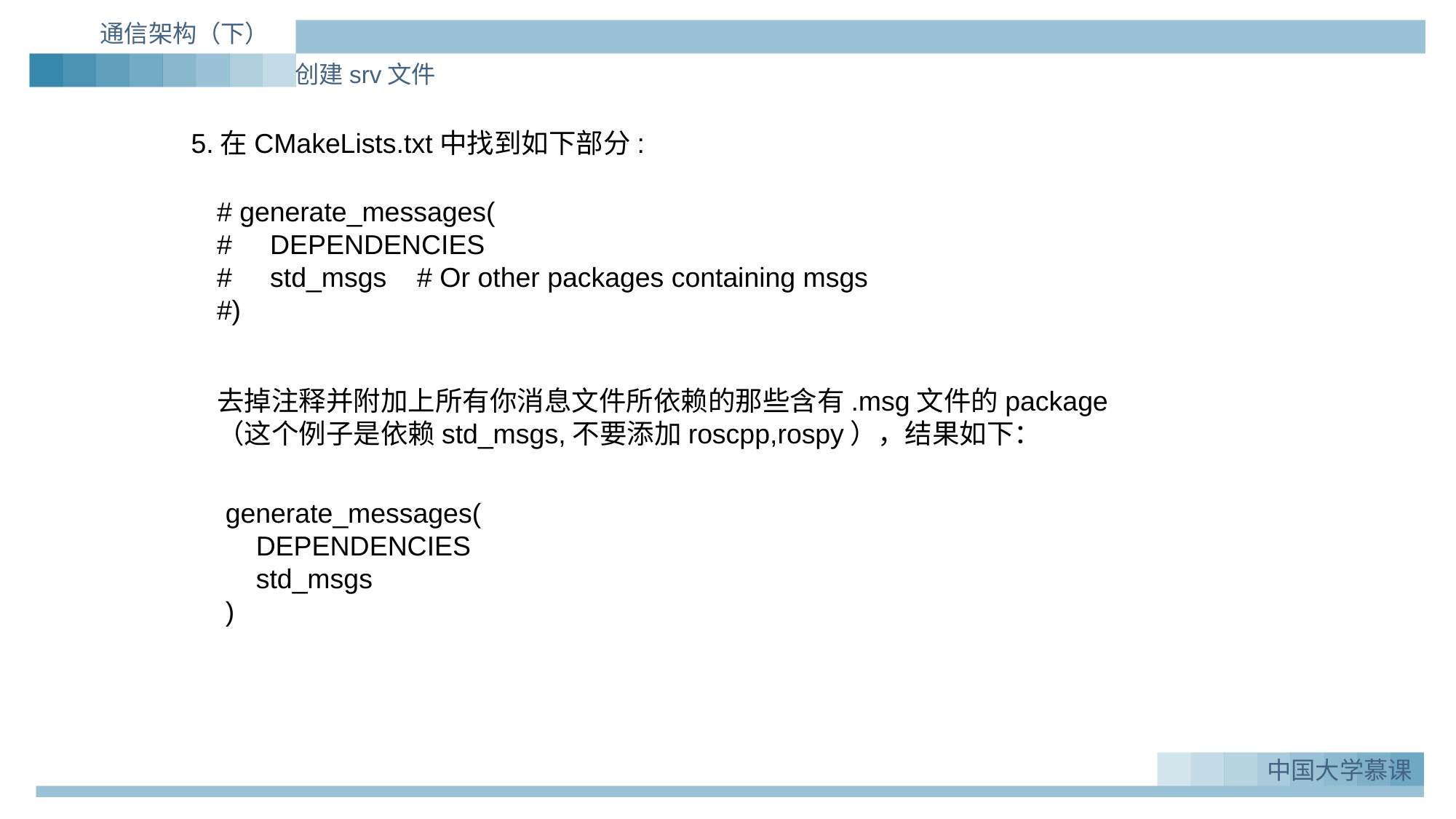

通信架构（下）
创建srv文件
5.在CMakeLists.txt中找到如下部分:
# generate_messages(
#     DEPENDENCIES
#     std_msgs    # Or other packages containing msgs
#)

去掉注释并附加上所有你消息文件所依赖的那些含有.msg文件的package（这个例子是依赖std_msgs,不要添加roscpp,rospy），结果如下：
generate_messages(
    DEPENDENCIES
    std_msgs
)
中国大学慕课